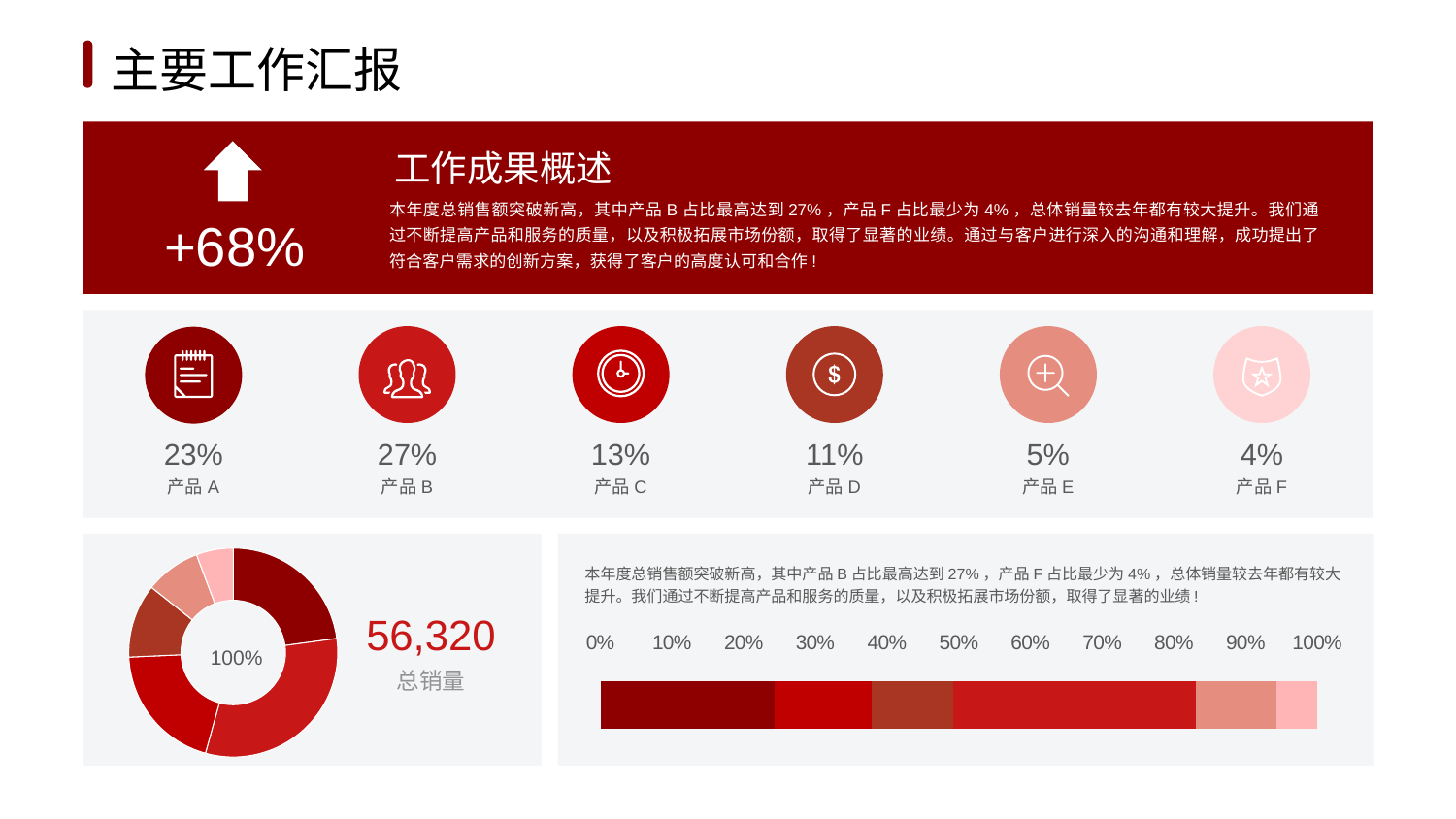

1
2
3
4
5
6
主要工作汇报

工作成果概述

本年度总销售额突破新高，其中产品B占比最高达到27%，产品F占比最少为4%，总体销量较去年都有较大提升。我们通过不断提高产品和服务的质量，以及积极拓展市场份额，取得了显著的业绩。通过与客户进行深入的沟通和理解，成功提出了符合客户需求的创新方案，获得了客户的高度认可和合作!
+68%

23%
27%
13%
11%
5%
4%
产品A
产品B
产品C
产品D
产品E
产品F

### Chart

| Category | Benefits |
|---|---|
| AS | 8.0 |
| FR | 11.0 |
| GT | 7.0 |
| HE | 4.0 |
| DF | 3.0 |
| DR | 2.0 |
本年度总销售额突破新高，其中产品B占比最高达到27%，产品F占比最少为4%，总体销量较去年都有较大提升。我们通过不断提高产品和服务的质量，以及积极拓展市场份额，取得了显著的业绩!
56,320

### Chart

| Category | Series 1 | Series 2 | Series 3 | Series 4 | Series 5 | Series 6 |
|---|---|---|---|---|---|---|
| Steps | 4.3 | 2.4 | 2.0 | 6.0 | 2.0 | 1.0 |
100%
总销量